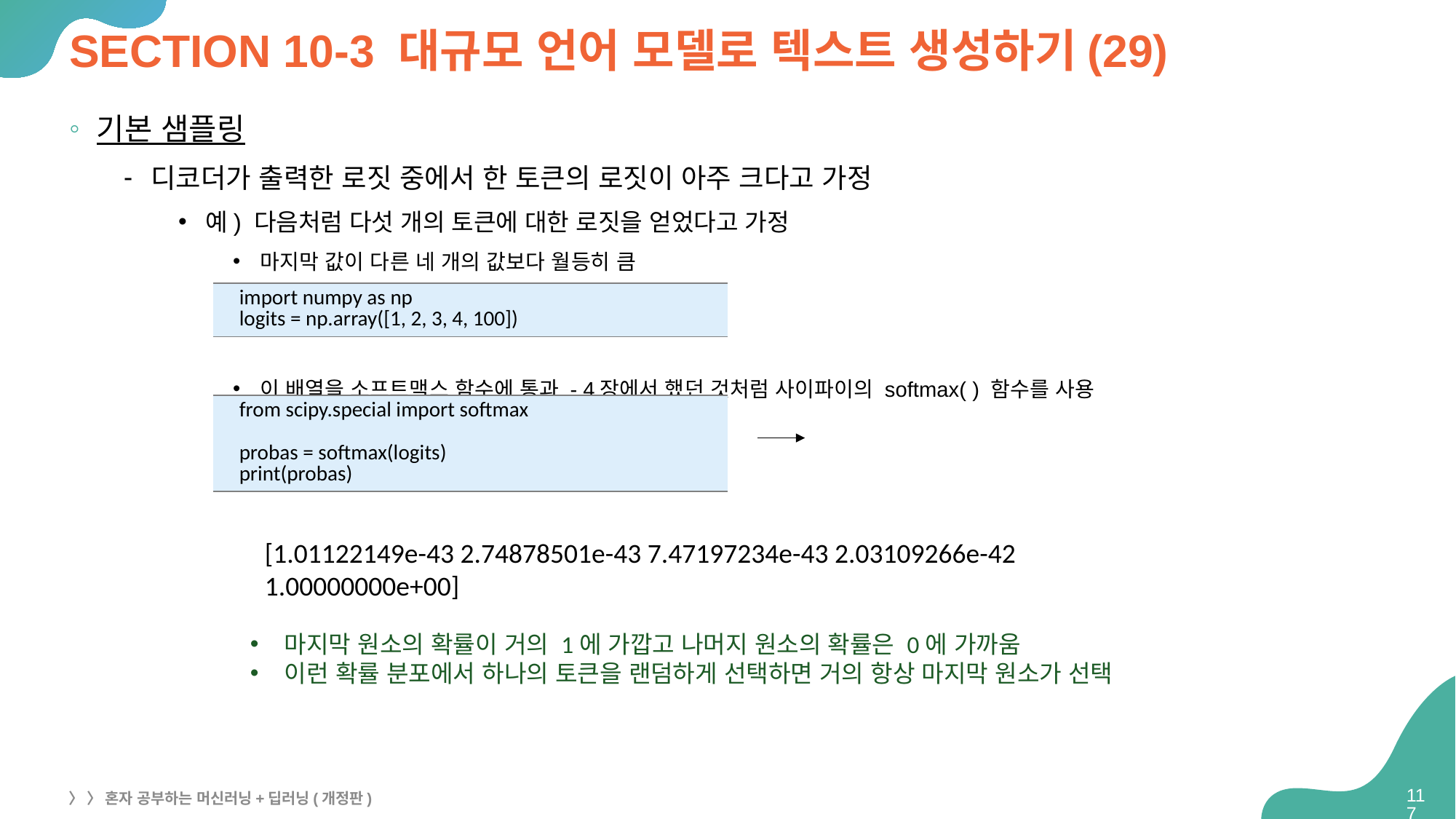

# SECTION 10-3 대규모 언어 모델로 텍스트 생성하기(29)
기본 샘플링
디코더가 출력한 로짓 중에서 한 토큰의 로짓이 아주 크다고 가정
예) 다음처럼 다섯 개의 토큰에 대한 로짓을 얻었다고 가정
마지막 값이 다른 네 개의 값보다 월등히 큼

이 배열을 소프트맥스 함수에 통과 - 4장에서 했던 것처럼 사이파이의 softmax( ) 함수를 사용
| import numpy as np logits = np.array([1, 2, 3, 4, 100]) |
| --- |
| from scipy.special import softmax probas = softmax(logits) print(probas) |
| --- |
[1.01122149e-43 2.74878501e-43 7.47197234e-43 2.03109266e-42
1.00000000e+00]
마지막 원소의 확률이 거의 1에 가깝고 나머지 원소의 확률은 0에 가까움
이런 확률 분포에서 하나의 토큰을 랜덤하게 선택하면 거의 항상 마지막 원소가 선택
117
〉 〉 혼자 공부하는 머신러닝+딥러닝(개정판)